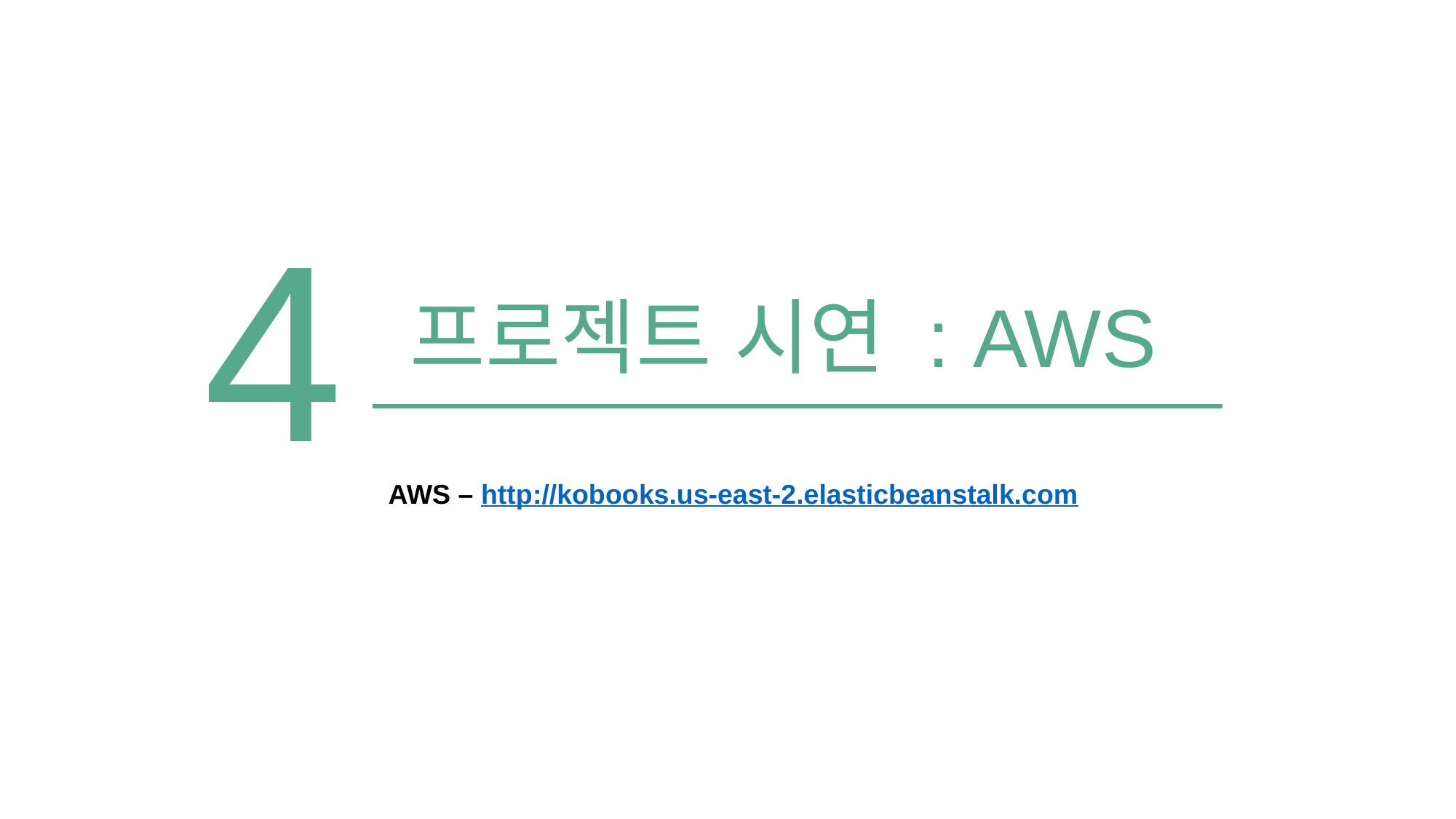

4
프로젝트 시연 : AWS
AWS – http://kobooks.us-east-2.elasticbeanstalk.com